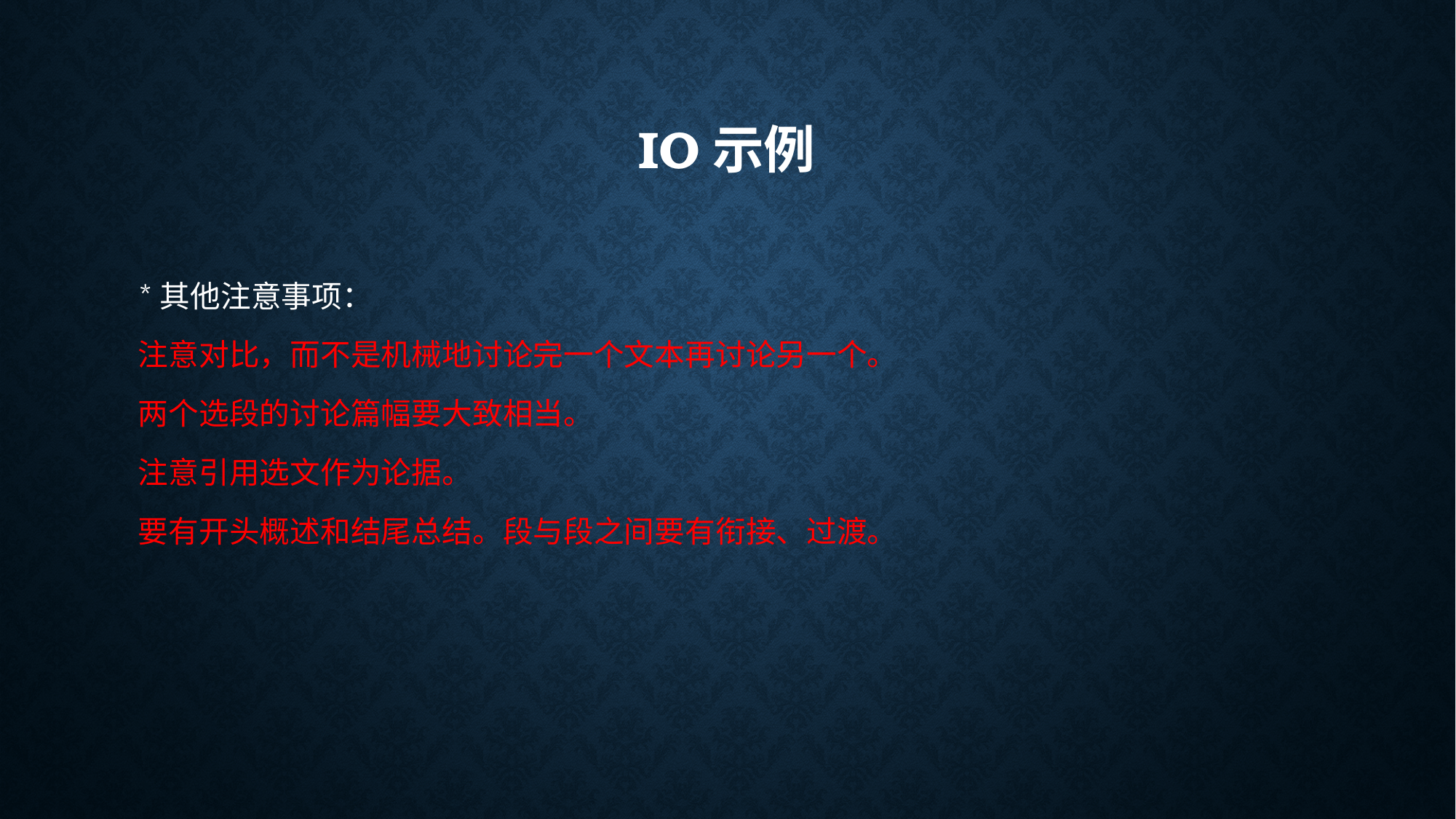

# IO示例

*其他注意事项：
注意对比，而不是机械地讨论完一个文本再讨论另一个。
两个选段的讨论篇幅要大致相当。
注意引用选文作为论据。
要有开头概述和结尾总结。段与段之间要有衔接、过渡。